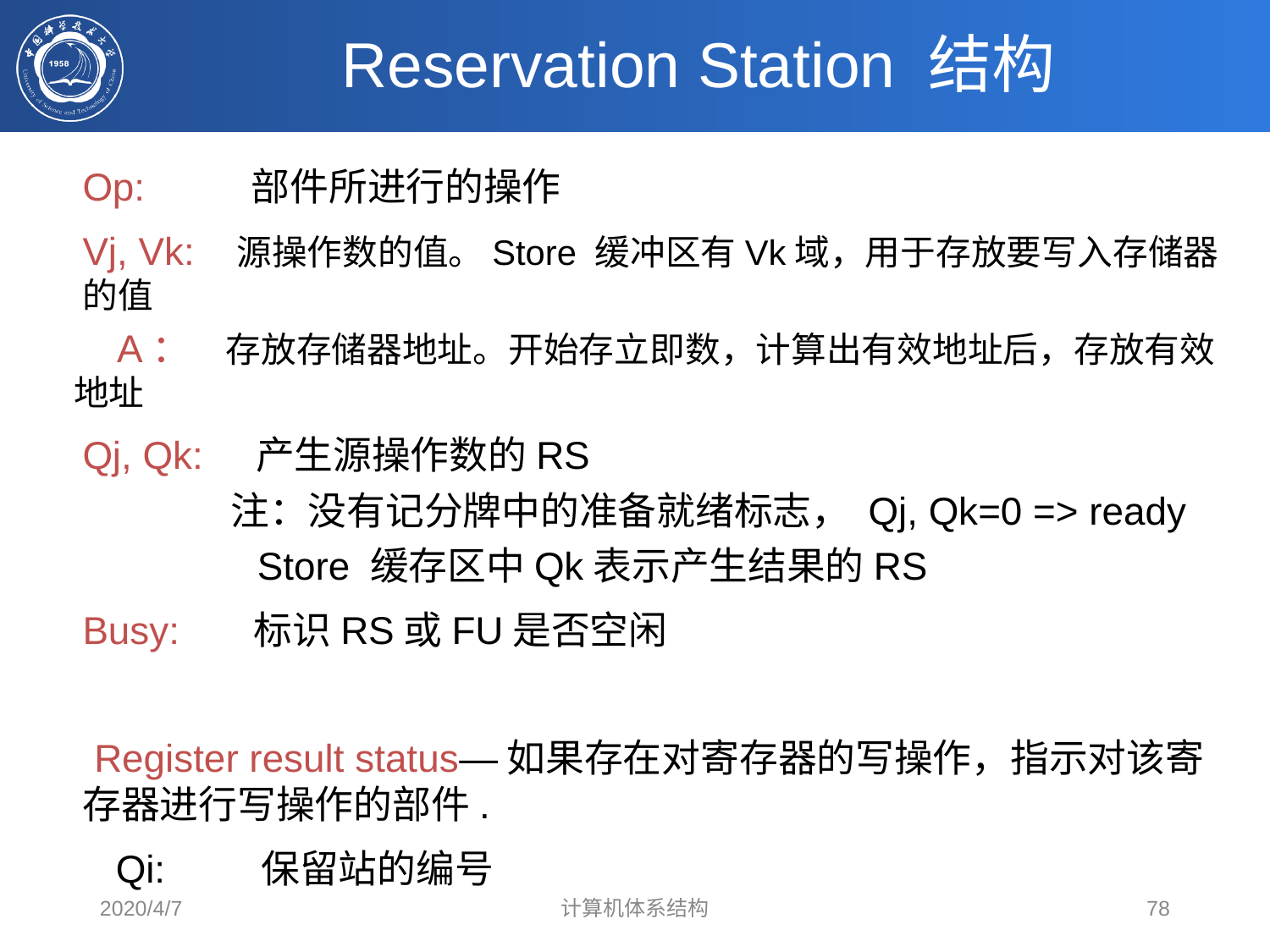

# Reservation Station 结构
	Op:	   部件所进行的操作
	Vj, Vk:   源操作数的值。Store 缓冲区有Vk域，用于存放要写入存储器的值
    A：    存放存储器地址。开始存立即数，计算出有效地址后，存放有效地址
	Qj, Qk:    产生源操作数的RS
                 注：没有记分牌中的准备就绪标志， Qj, Qk=0 => ready
                 Store 缓存区中Qk表示产生结果的RS
 	Busy:      标识RS或FU是否空闲

    Register result status—如果存在对寄存器的写操作，指示对该寄存器进行写操作的部件.
      Qi:        保留站的编号
2020/4/7
计算机体系结构
78